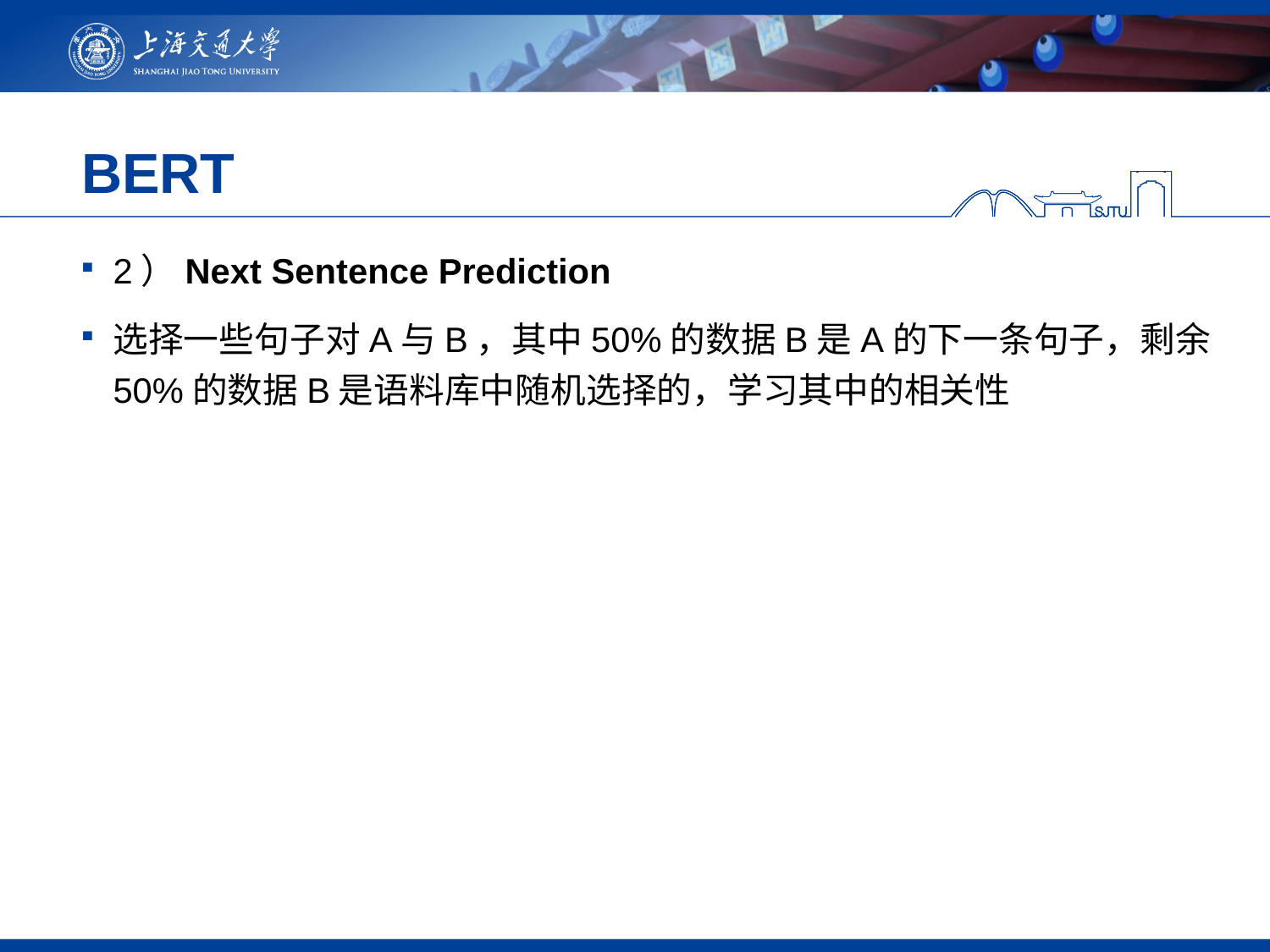

# BERT
2）Next Sentence Prediction
选择一些句子对A与B，其中50%的数据B是A的下一条句子，剩余50%的数据B是语料库中随机选择的，学习其中的相关性